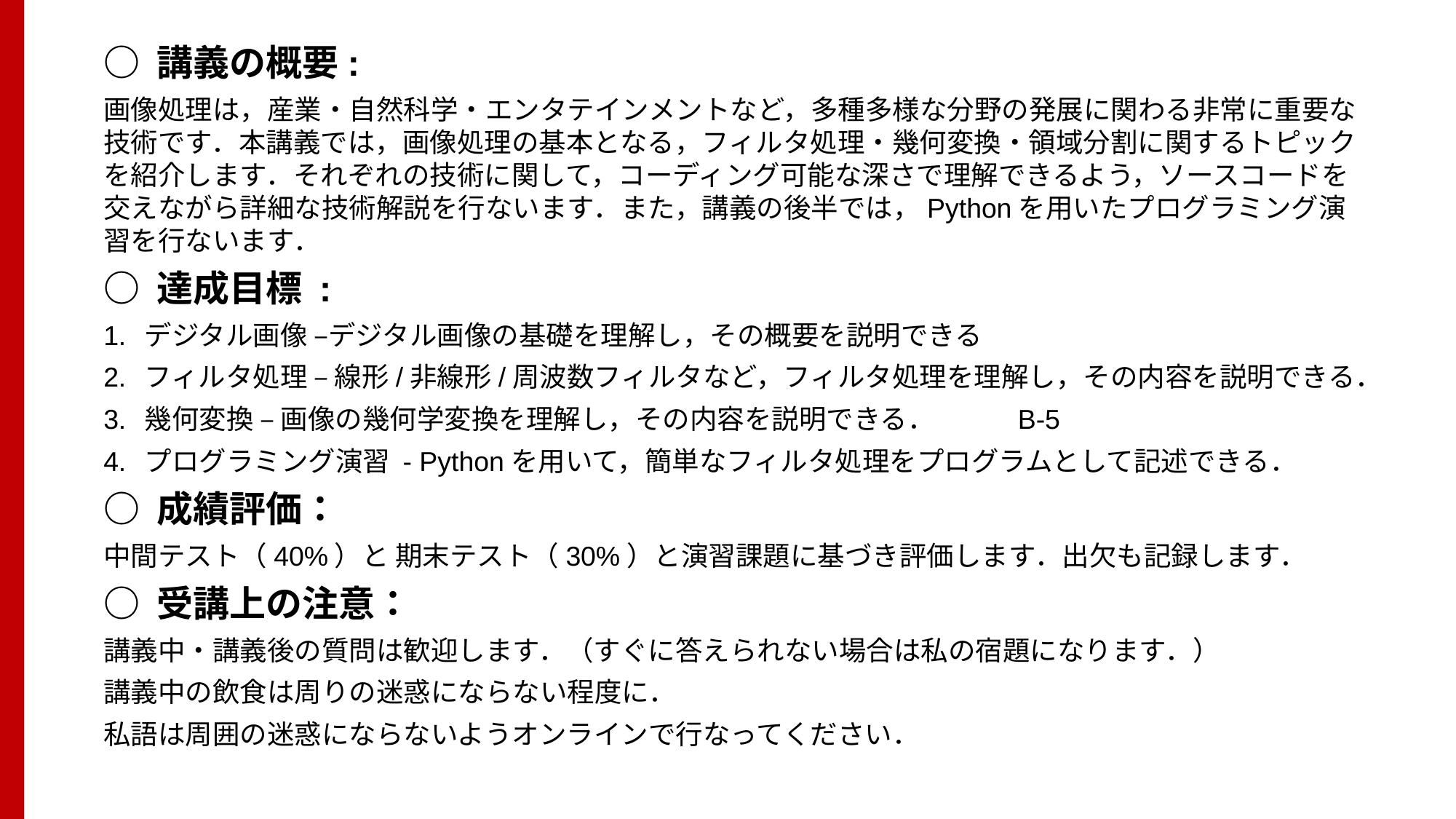

○ 講義の概要:
画像処理は，産業・自然科学・エンタテインメントなど，多種多様な分野の発展に関わる非常に重要な技術です．本講義では，画像処理の基本となる，フィルタ処理・幾何変換・領域分割に関するトピックを紹介します．それぞれの技術に関して，コーディング可能な深さで理解できるよう，ソースコードを交えながら詳細な技術解説を行ないます．また，講義の後半では，Pythonを用いたプログラミング演習を行ないます．
○ 達成目標 :
デジタル画像 –デジタル画像の基礎を理解し，その概要を説明できる
フィルタ処理 – 線形/非線形/周波数フィルタなど，フィルタ処理を理解し，その内容を説明できる．
幾何変換 – 画像の幾何学変換を理解し，その内容を説明できる． 	B-5
プログラミング演習 - Pythonを用いて，簡単なフィルタ処理をプログラムとして記述できる．
○ 成績評価：
中間テスト（40%）と 期末テスト（30%）と演習課題に基づき評価します．出欠も記録します．
○ 受講上の注意：
講義中・講義後の質問は歓迎します．（すぐに答えられない場合は私の宿題になります．）
講義中の飲食は周りの迷惑にならない程度に．
私語は周囲の迷惑にならないようオンラインで行なってください．